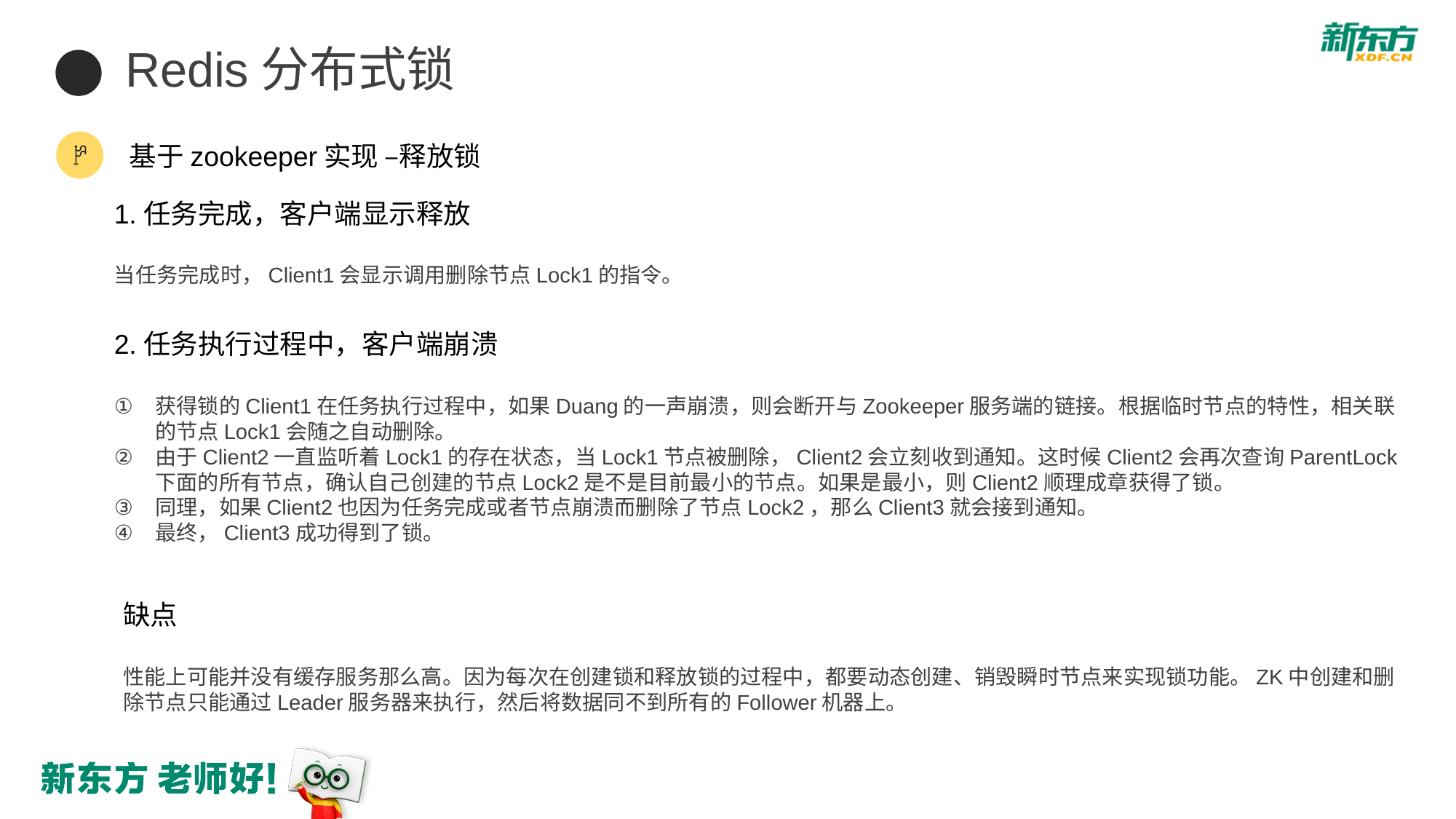

Redis分布式锁

基于zookeeper实现 –释放锁
1.任务完成，客户端显示释放

当任务完成时，Client1会显示调用删除节点Lock1的指令。

2.任务执行过程中，客户端崩溃

获得锁的Client1在任务执行过程中，如果Duang的一声崩溃，则会断开与Zookeeper服务端的链接。根据临时节点的特性，相关联的节点Lock1会随之自动删除。
由于Client2一直监听着Lock1的存在状态，当Lock1节点被删除，Client2会立刻收到通知。这时候Client2会再次查询ParentLock下面的所有节点，确认自己创建的节点Lock2是不是目前最小的节点。如果是最小，则Client2顺理成章获得了锁。
同理，如果Client2也因为任务完成或者节点崩溃而删除了节点Lock2，那么Client3就会接到通知。
最终，Client3成功得到了锁。

缺点

性能上可能并没有缓存服务那么高。因为每次在创建锁和释放锁的过程中，都要动态创建、销毁瞬时节点来实现锁功能。ZK中创建和删除节点只能通过Leader服务器来执行，然后将数据同不到所有的Follower机器上。